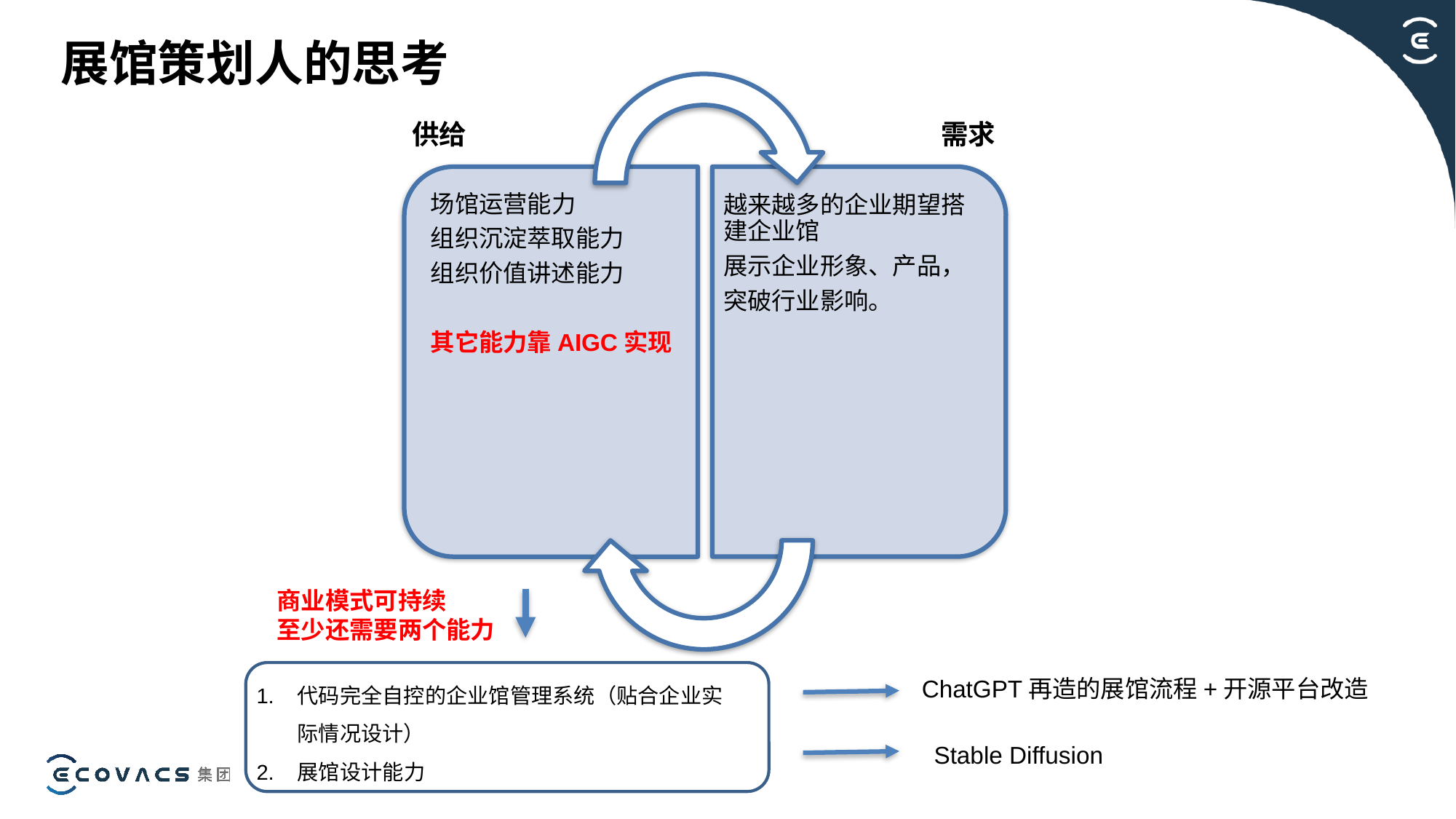

展馆策划人的思考
场馆运营能力
组织沉淀萃取能力
组织价值讲述能力

其它能力靠AIGC实现
越来越多的企业期望搭建企业馆
展示企业形象、产品，
突破行业影响。
供给
需求
商业模式可持续
至少还需要两个能力

代码完全自控的企业馆管理系统（贴合企业实际情况设计）
展馆设计能力
ChatGPT再造的展馆流程+开源平台改造
Stable Diffusion